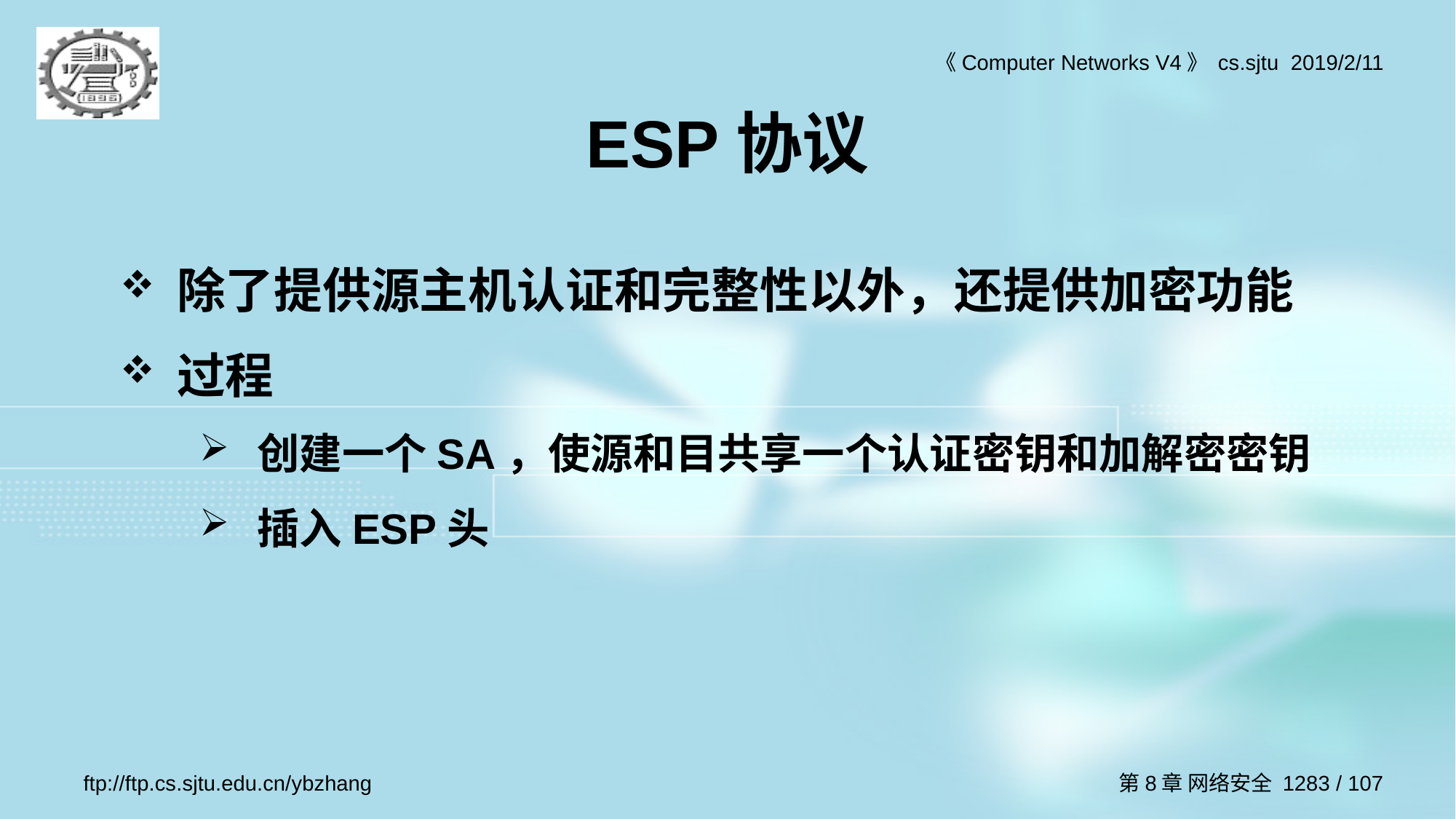

# ESP协议
除了提供源主机认证和完整性以外，还提供加密功能
过程
创建一个SA，使源和目共享一个认证密钥和加解密密钥
插入ESP头